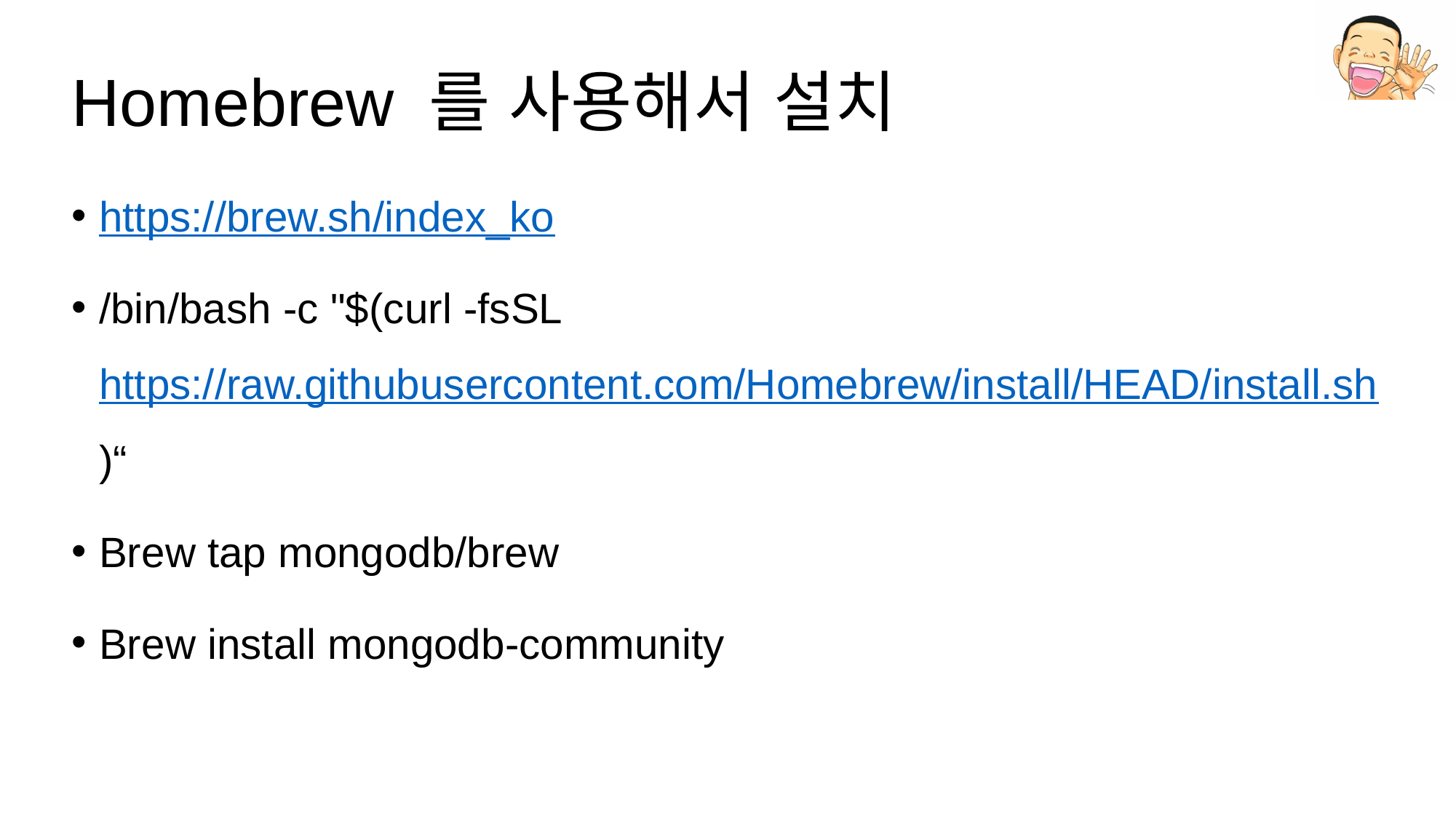

# Homebrew 를 사용해서 설치
https://brew.sh/index_ko
/bin/bash -c "$(curl -fsSL https://raw.githubusercontent.com/Homebrew/install/HEAD/install.sh)“
Brew tap mongodb/brew
Brew install mongodb-community